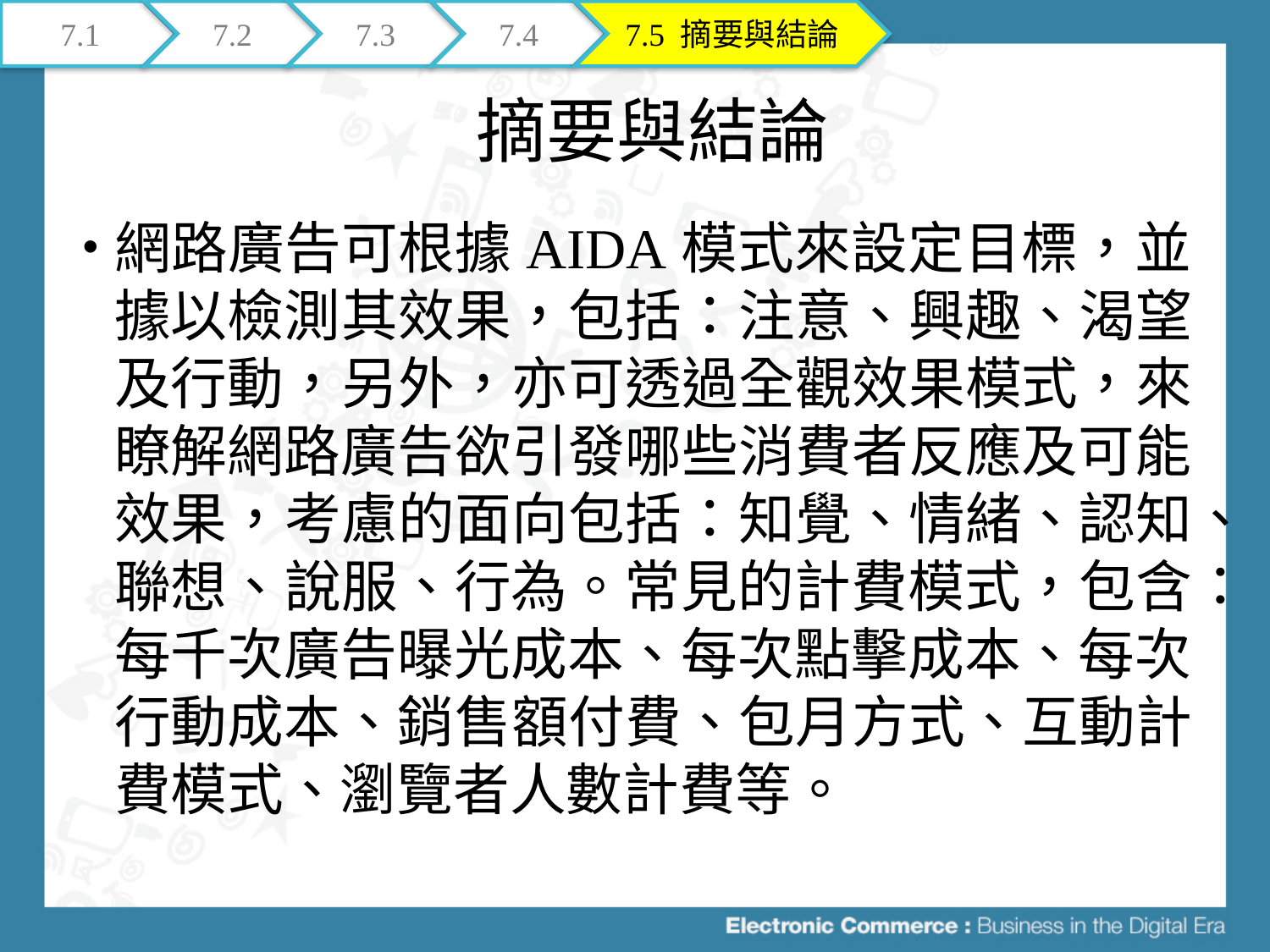

7.1
7.2
7.3
7.4
7.5 摘要與結論
# 摘要與結論
網路廣告可根據AIDA模式來設定目標，並據以檢測其效果，包括：注意、興趣、渴望及行動，另外，亦可透過全觀效果模式，來瞭解網路廣告欲引發哪些消費者反應及可能效果，考慮的面向包括：知覺、情緒、認知、聯想、說服、行為。常見的計費模式，包含：每千次廣告曝光成本、每次點擊成本、每次行動成本、銷售額付費、包月方式、互動計費模式、瀏覽者人數計費等。